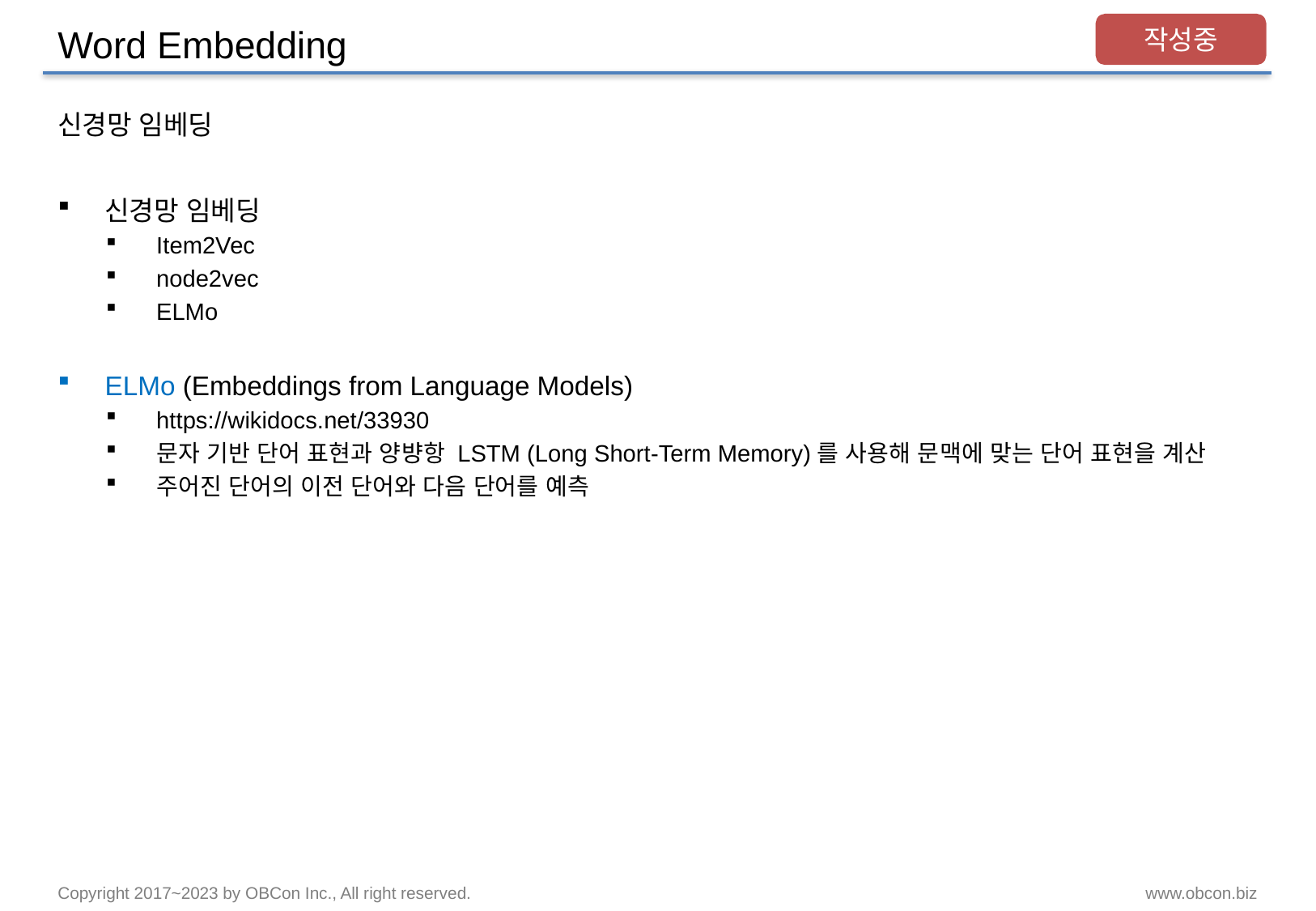

# Word Embedding
작성중
신경망 임베딩
신경망 임베딩
Item2Vec
node2vec
ELMo

ELMo (Embeddings from Language Models)
https://wikidocs.net/33930
문자 기반 단어 표현과 양뱡항 LSTM (Long Short-Term Memory)를 사용해 문맥에 맞는 단어 표현을 계산
주어진 단어의 이전 단어와 다음 단어를 예측